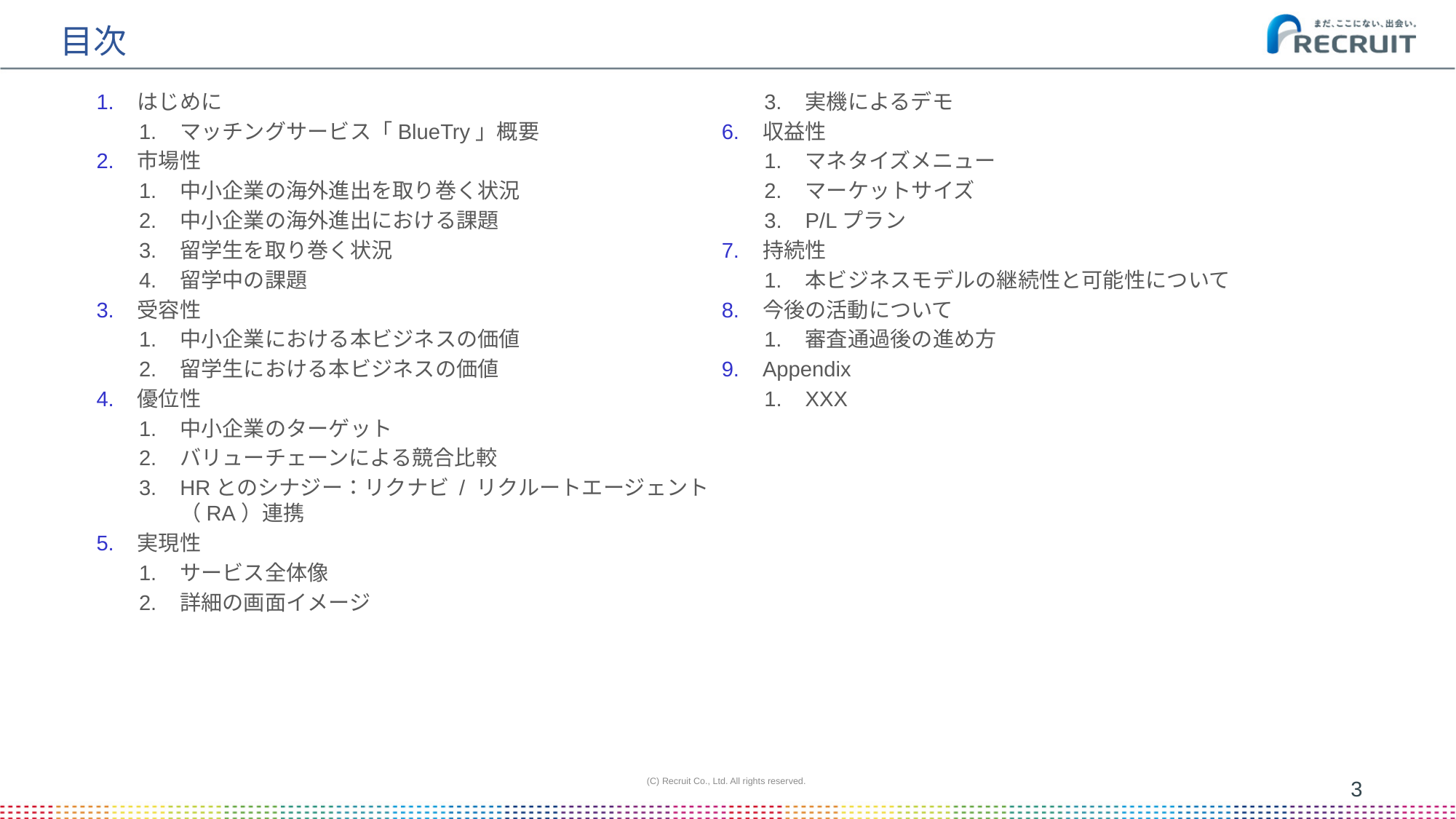

# 目次
はじめに
マッチングサービス「BlueTry」概要
市場性
中小企業の海外進出を取り巻く状況
中小企業の海外進出における課題
留学生を取り巻く状況
留学中の課題
受容性
中小企業における本ビジネスの価値
留学生における本ビジネスの価値
優位性
中小企業のターゲット
バリューチェーンによる競合比較
HRとのシナジー：リクナビ / リクルートエージェント（RA）連携
実現性
サービス全体像
詳細の画面イメージ
実機によるデモ
収益性
マネタイズメニュー
マーケットサイズ
P/Lプラン
持続性
本ビジネスモデルの継続性と可能性について
今後の活動について
審査通過後の進め方
Appendix
XXX
(C) Recruit Co., Ltd. All rights reserved.